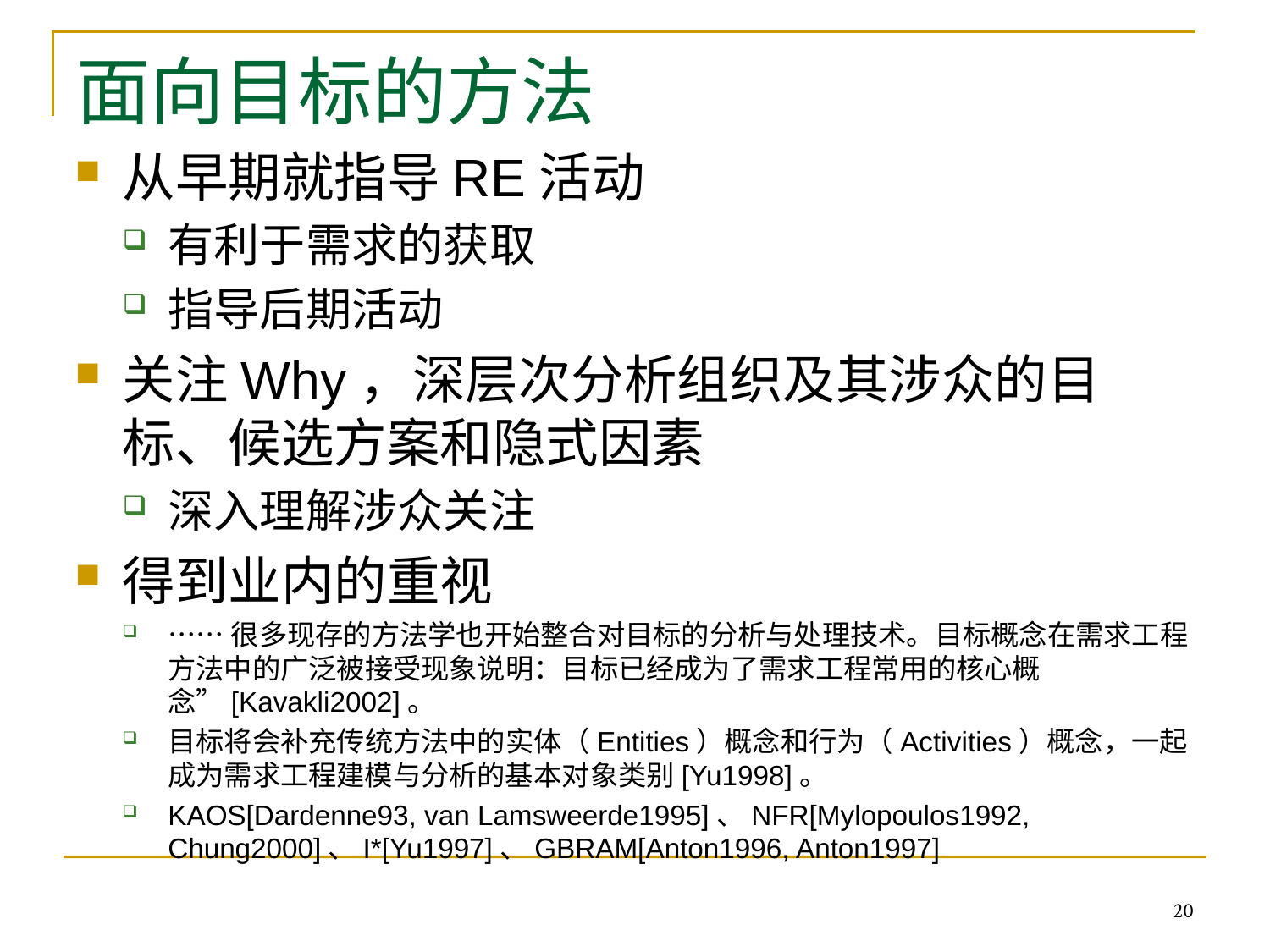

# 面向目标的方法
从早期就指导RE活动
有利于需求的获取
指导后期活动
关注Why，深层次分析组织及其涉众的目标、候选方案和隐式因素
深入理解涉众关注
得到业内的重视
……很多现存的方法学也开始整合对目标的分析与处理技术。目标概念在需求工程方法中的广泛被接受现象说明：目标已经成为了需求工程常用的核心概念”[Kavakli2002]。
目标将会补充传统方法中的实体（Entities）概念和行为（Activities）概念，一起成为需求工程建模与分析的基本对象类别[Yu1998]。
KAOS[Dardenne93, van Lamsweerde1995]、NFR[Mylopoulos1992, Chung2000]、I*[Yu1997]、GBRAM[Anton1996, Anton1997]

20